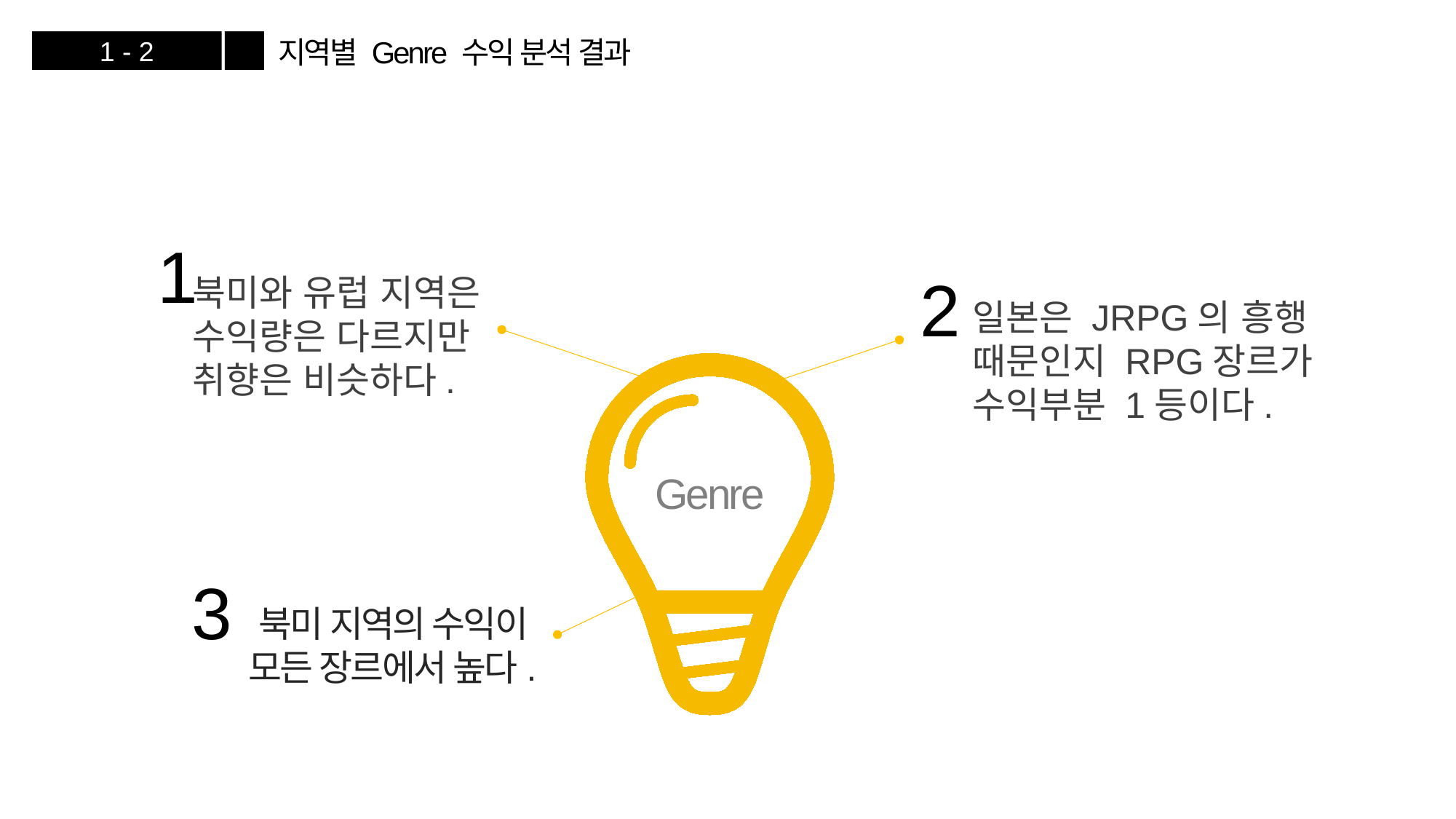

지역별 Genre 수익 분석 결과
1 - 2

1
2
북미와 유럽 지역은 수익량은 다르지만 취향은 비슷하다.
일본은 JRPG의 흥행 때문인지 RPG장르가 수익부분 1등이다.

Genre
3
북미 지역의 수익이 모든 장르에서 높다.